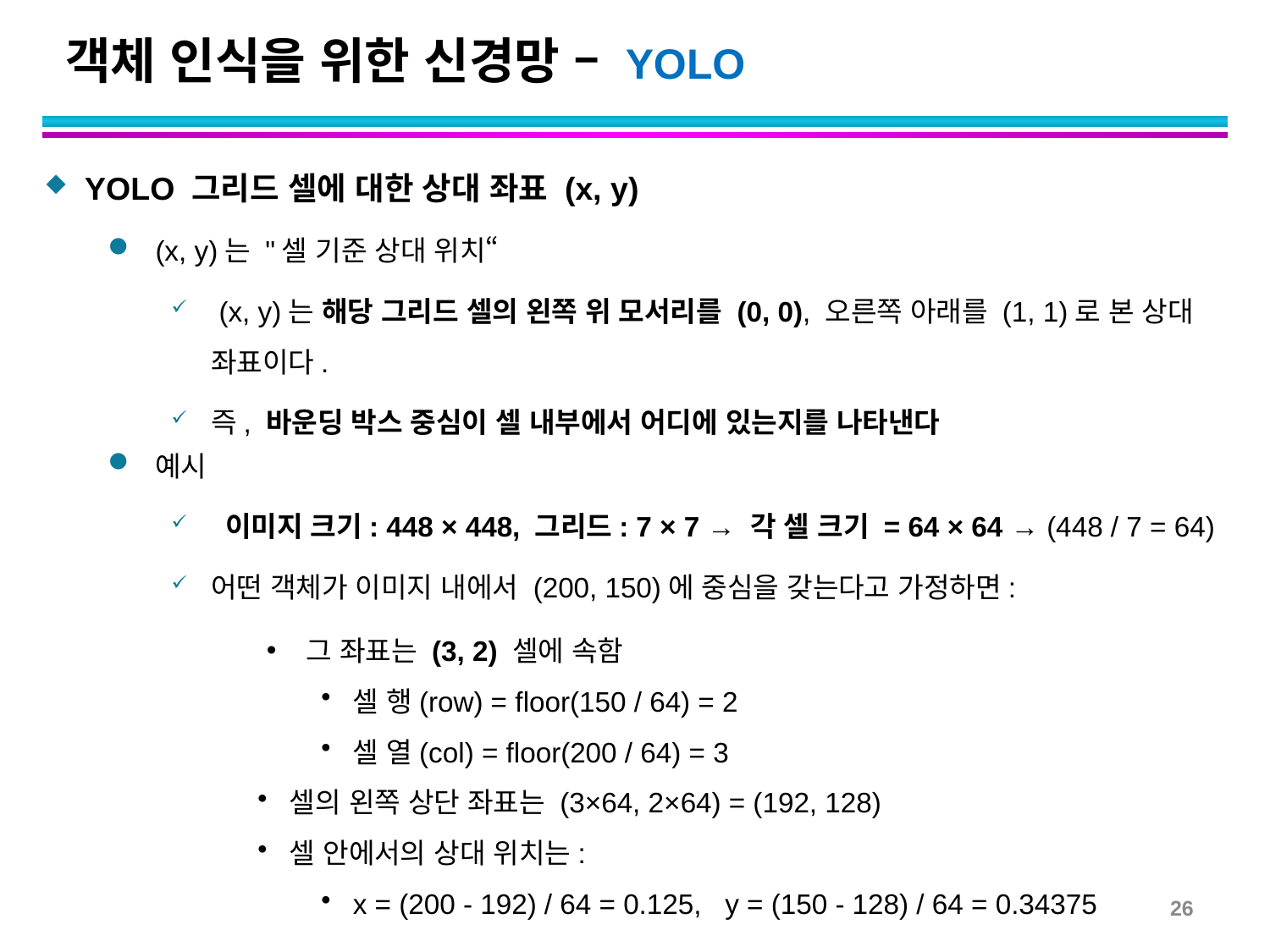

# 객체 인식을 위한 신경망 – YOLO
YOLO 그리드 셀에 대한 상대 좌표 (x, y)
(x, y)는 "셀 기준 상대 위치“
 (x, y)는 해당 그리드 셀의 왼쪽 위 모서리를 (0, 0), 오른쪽 아래를 (1, 1)로 본 상대 좌표이다.
즉, 바운딩 박스 중심이 셀 내부에서 어디에 있는지를 나타낸다
예시
 이미지 크기: 448 × 448, 그리드: 7 × 7 → 각 셀 크기 = 64 × 64 → (448 / 7 = 64)
어떤 객체가 이미지 내에서 (200, 150)에 중심을 갖는다고 가정하면:
그 좌표는 (3, 2) 셀에 속함
셀 행(row) = floor(150 / 64) = 2
셀 열(col) = floor(200 / 64) = 3
셀의 왼쪽 상단 좌표는 (3×64, 2×64) = (192, 128)
셀 안에서의 상대 위치는:
x = (200 - 192) / 64 = 0.125,   y = (150 - 128) / 64 = 0.34375

26